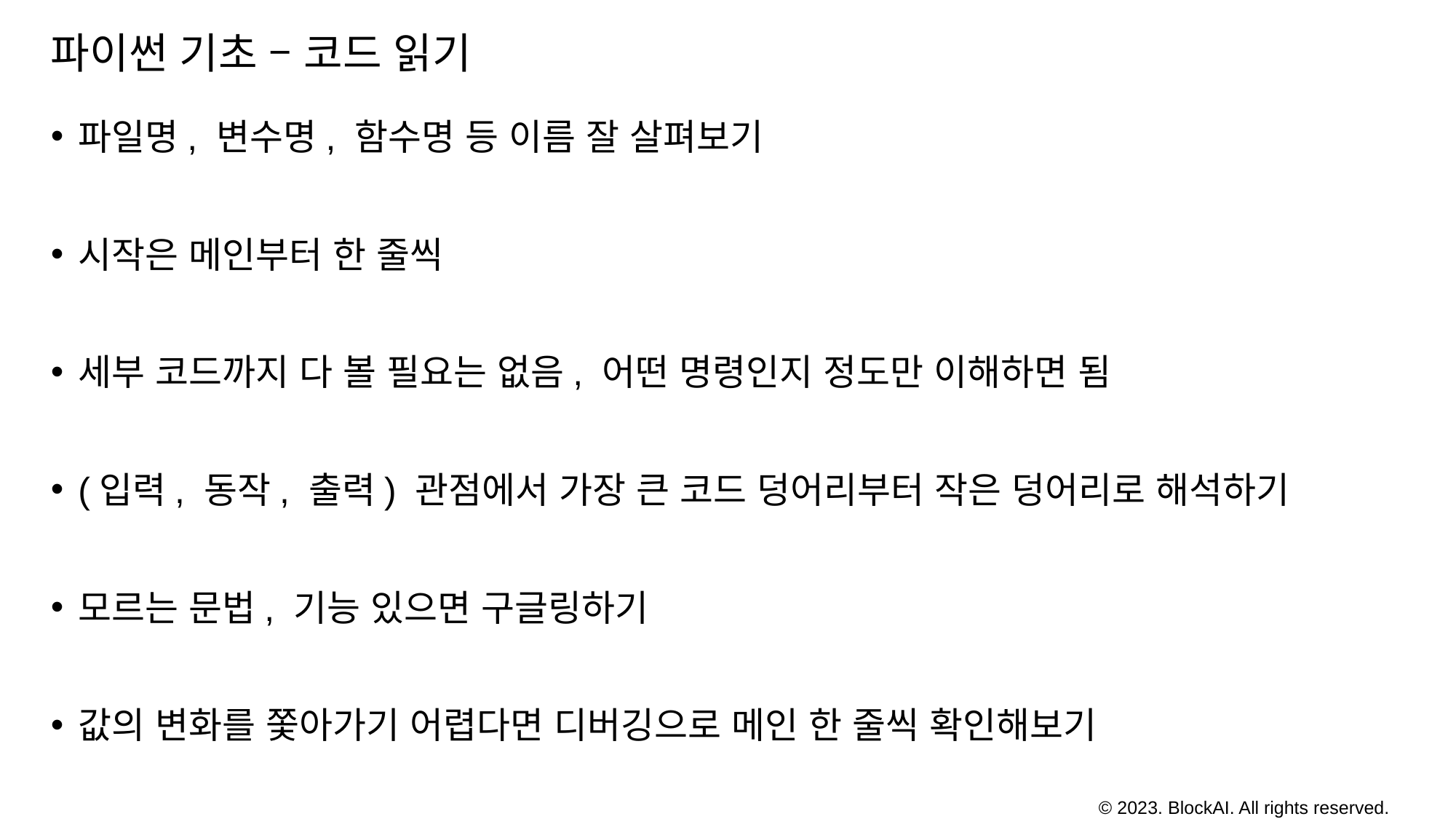

# 파이썬 기초 – 코드 읽기
파일명, 변수명, 함수명 등 이름 잘 살펴보기

시작은 메인부터 한 줄씩

세부 코드까지 다 볼 필요는 없음, 어떤 명령인지 정도만 이해하면 됨

(입력, 동작, 출력) 관점에서 가장 큰 코드 덩어리부터 작은 덩어리로 해석하기

모르는 문법, 기능 있으면 구글링하기

값의 변화를 쫓아가기 어렵다면 디버깅으로 메인 한 줄씩 확인해보기